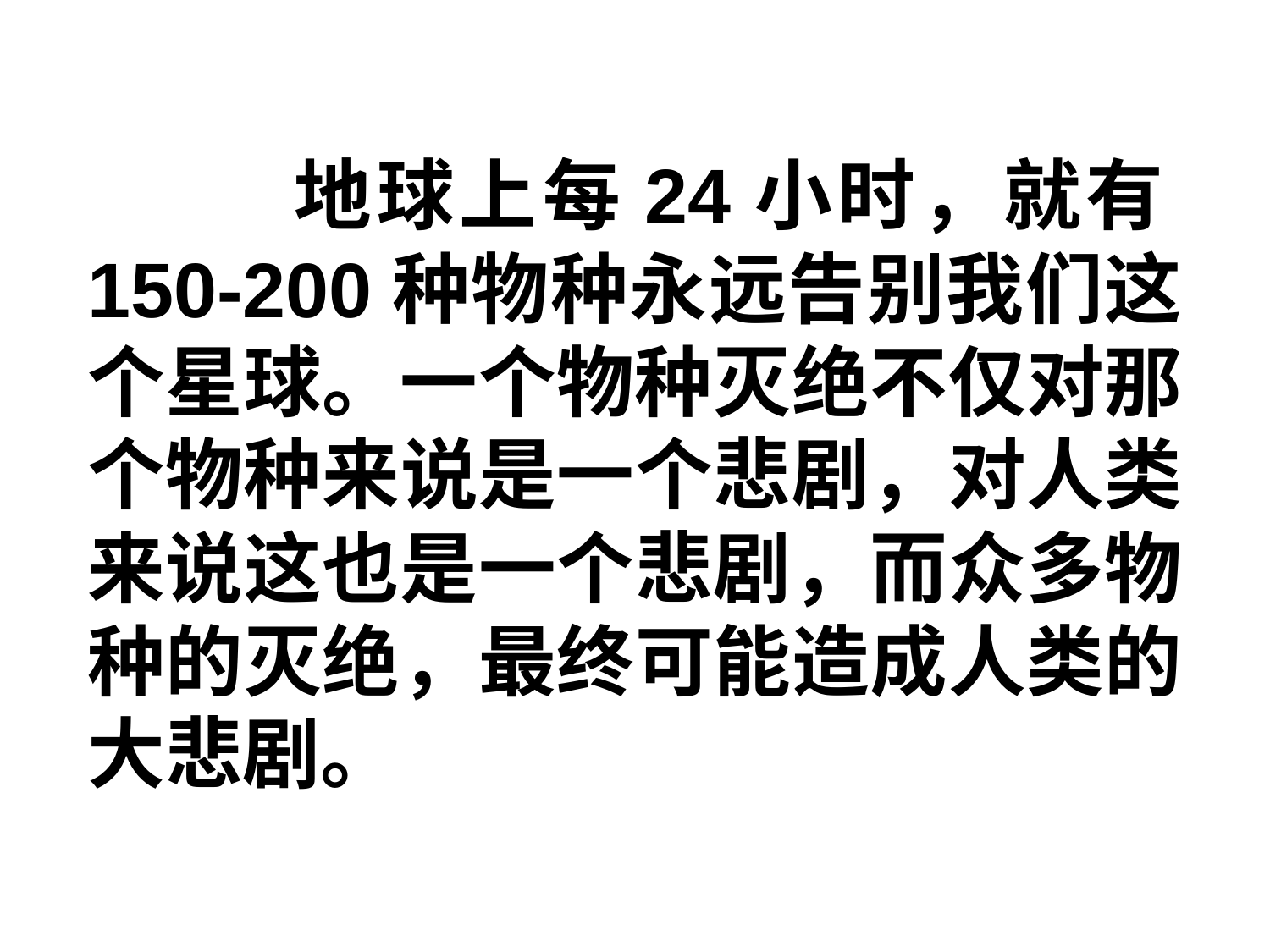

地球上每24小时，就有150-200种物种永远告别我们这个星球。一个物种灭绝不仅对那个物种来说是一个悲剧，对人类来说这也是一个悲剧，而众多物种的灭绝，最终可能造成人类的大悲剧。